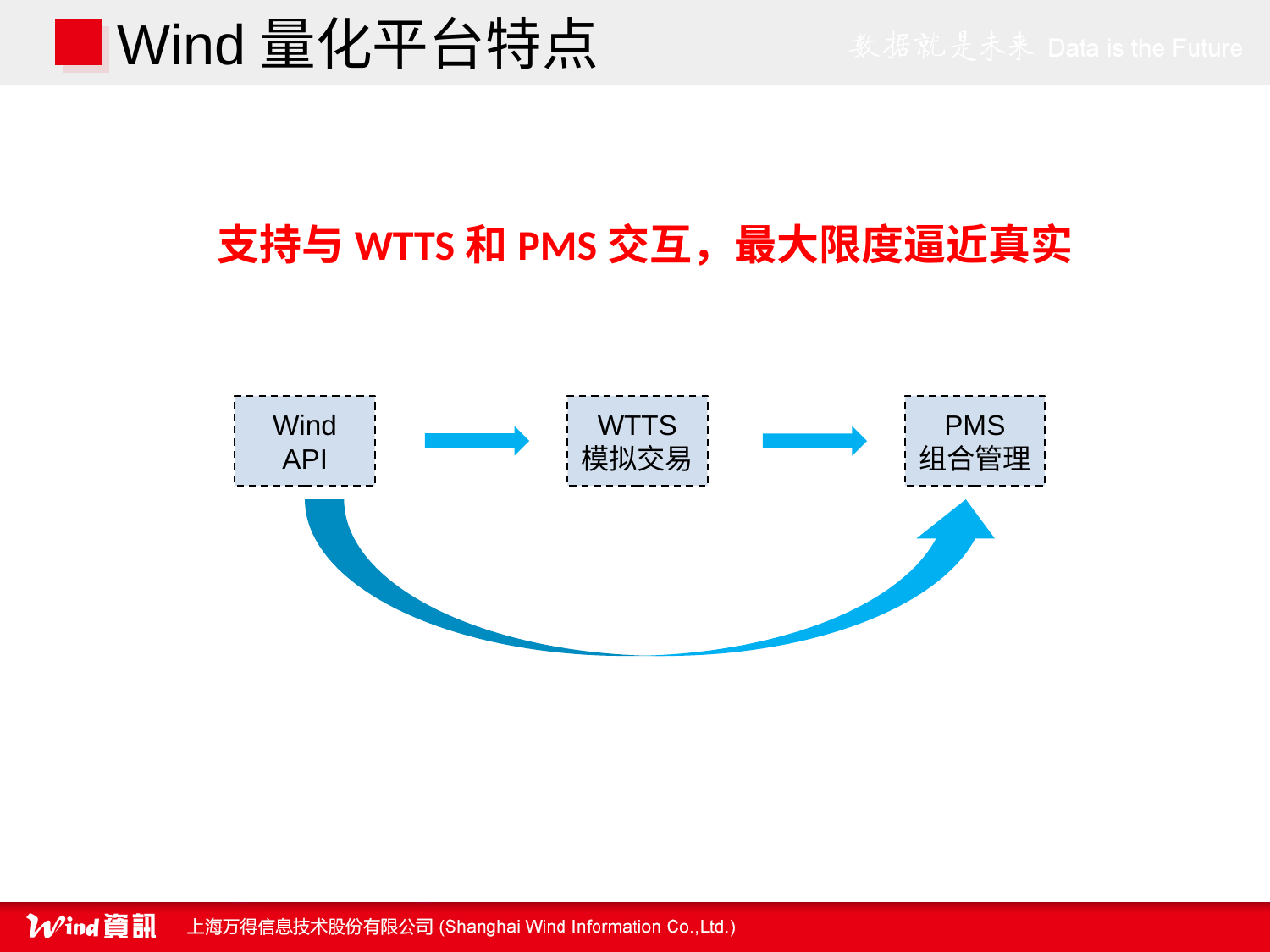

Wind量化平台特点

支持与WTTS和PMS交互，最大限度逼近真实
Wind API
WTTS
模拟交易
PMS
组合管理